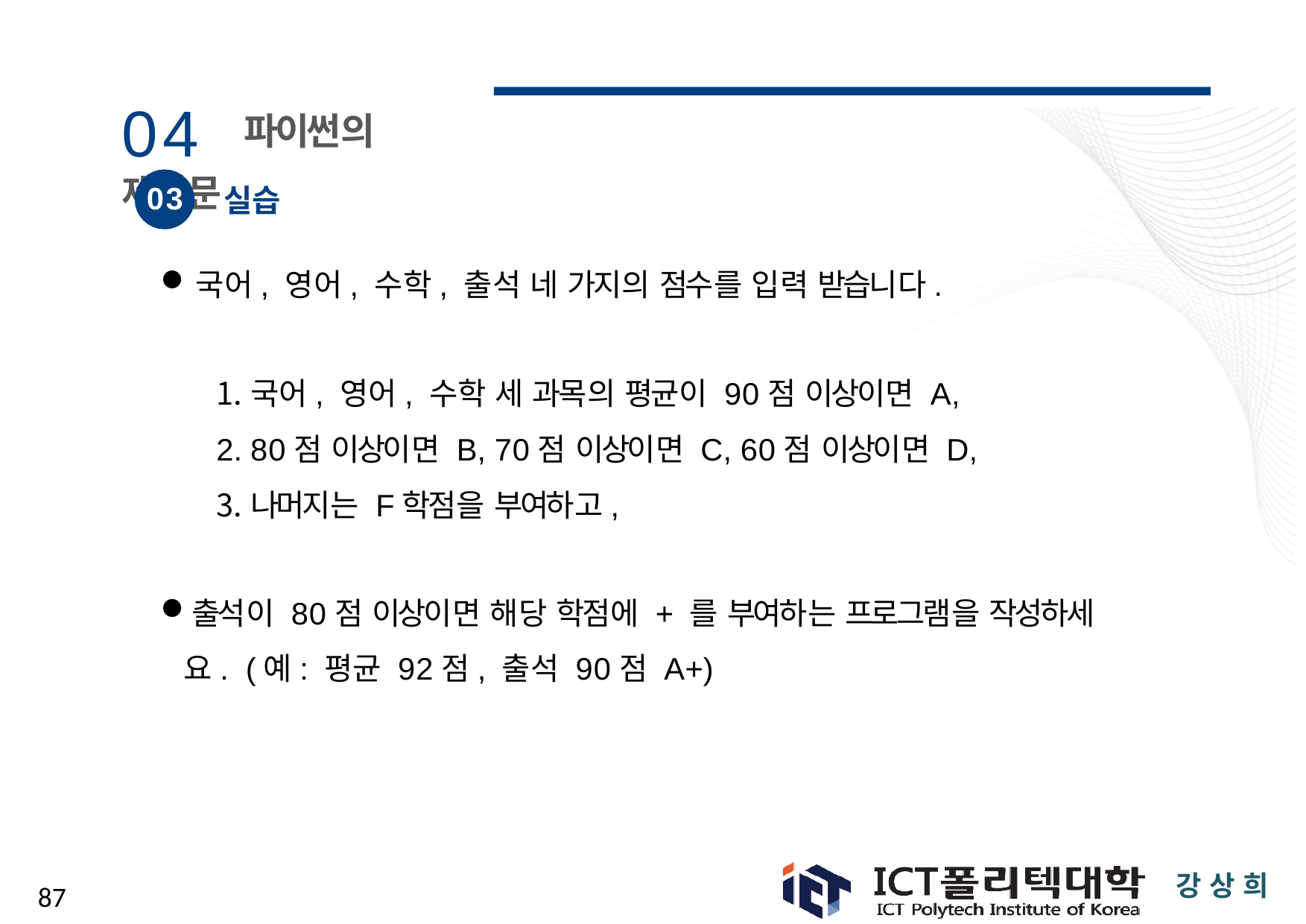

# 04 파이썬의 제어문

03
실습
국어, 영어, 수학, 출석 네 가지의 점수를 입력 받습니다.

국어, 영어, 수학 세 과목의 평균이 90점 이상이면 A,
80점 이상이면 B, 70점 이상이면 C, 60점 이상이면 D,
나머지는 F학점을 부여하고,

출석이 80점 이상이면 해당 학점에 + 를 부여하는 프로그램을 작성하세요.  (예: 평균 92점, 출석 90점 A+)